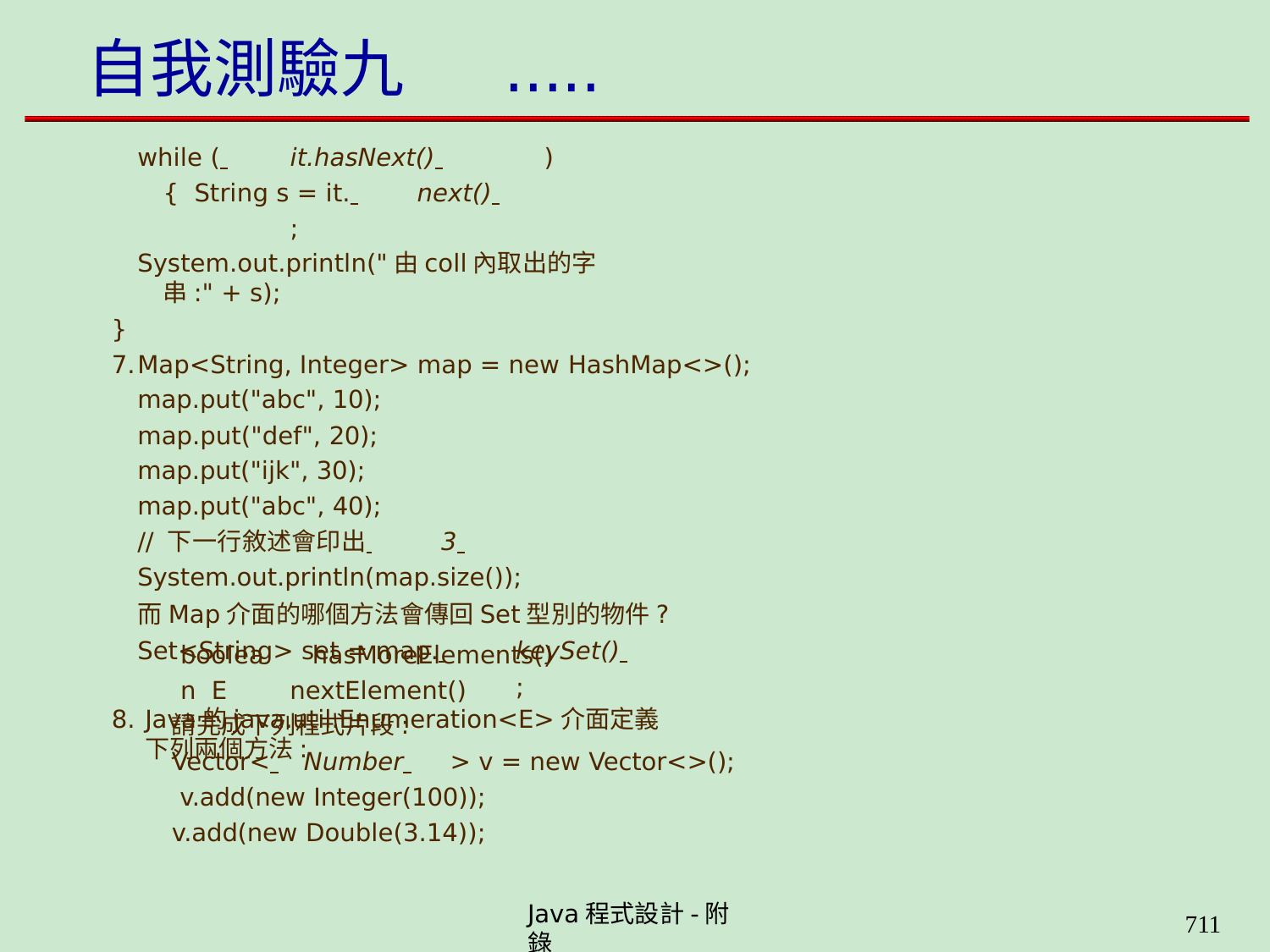

# 自我測驗九	.....
while ( 	it.hasNext() 	){  String s = it. 	next() 		;
System.out.println("由coll內取出的字串:" + s);
}
Map<String, Integer> map = new HashMap<>();  map.put("abc", 10);
map.put("def", 20);
map.put("ijk", 30);
map.put("abc", 40);
// 下一行敘述會印出 	3
System.out.println(map.size());
而Map介面的哪個方法會傳回Set型別的物件?  Set<String> set = map. 	keySet() 	;
Java的java.util.Enumeration<E>介面定義下列兩個方法:
boolean  E
hasMoreElements()  nextElement()
請完成下列程式片段:
Vector< 	Number 	> v = new Vector<>();  v.add(new Integer(100));
v.add(new Double(3.14));
Java程式設計-附錄
711